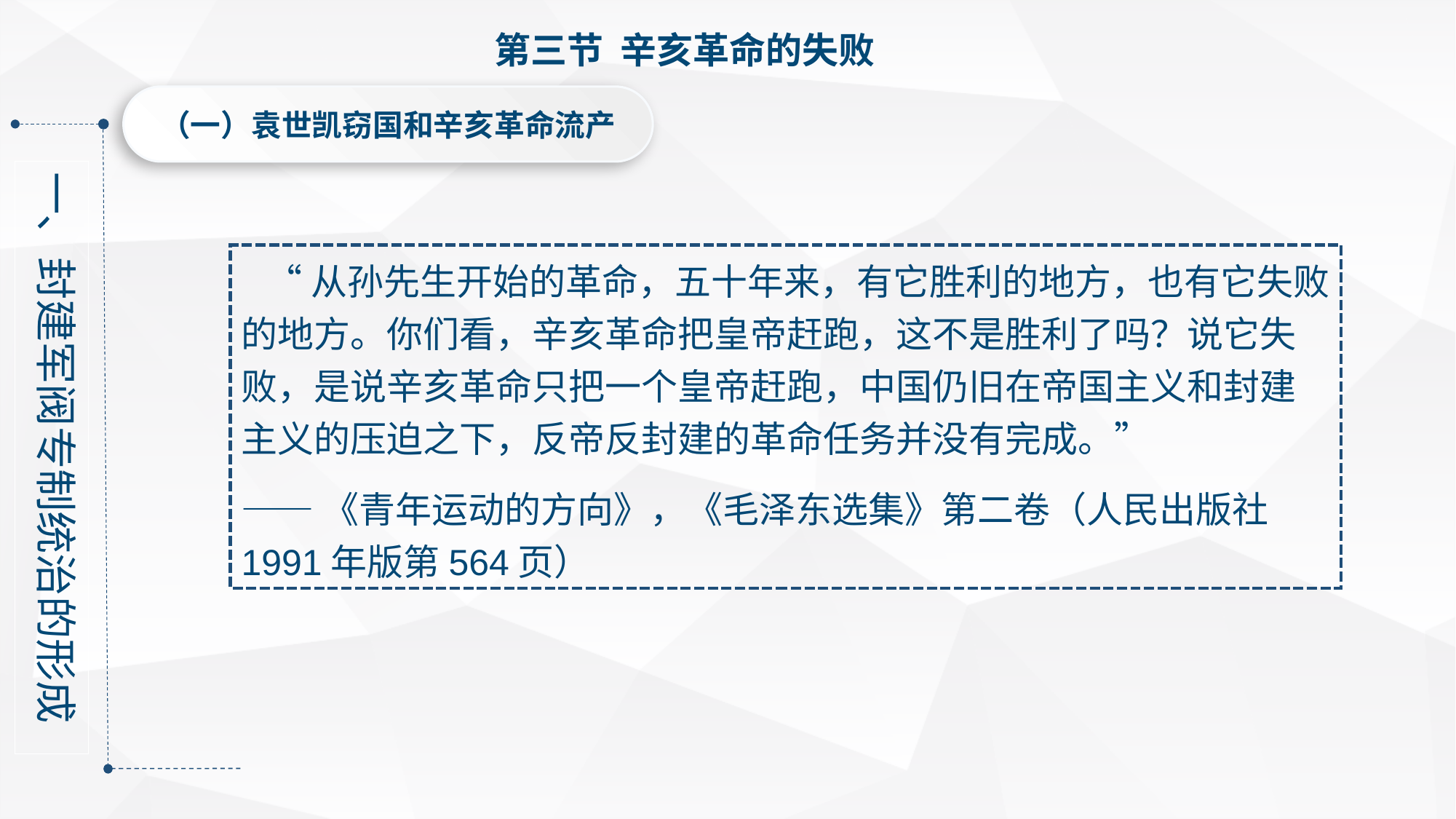

第三节  辛亥革命的失败
（一）袁世凯窃国和辛亥革命流产

一、封建军阀专制统治的形成
   “从孙先生开始的革命，五十年来，有它胜利的地方，也有它失败的地方。你们看，辛亥革命把皇帝赶跑，这不是胜利了吗？说它失败，是说辛亥革命只把一个皇帝赶跑，中国仍旧在帝国主义和封建主义的压迫之下，反帝反封建的革命任务并没有完成。”
——《青年运动的方向》，《毛泽东选集》第二卷（人民出版社1991年版第564页）